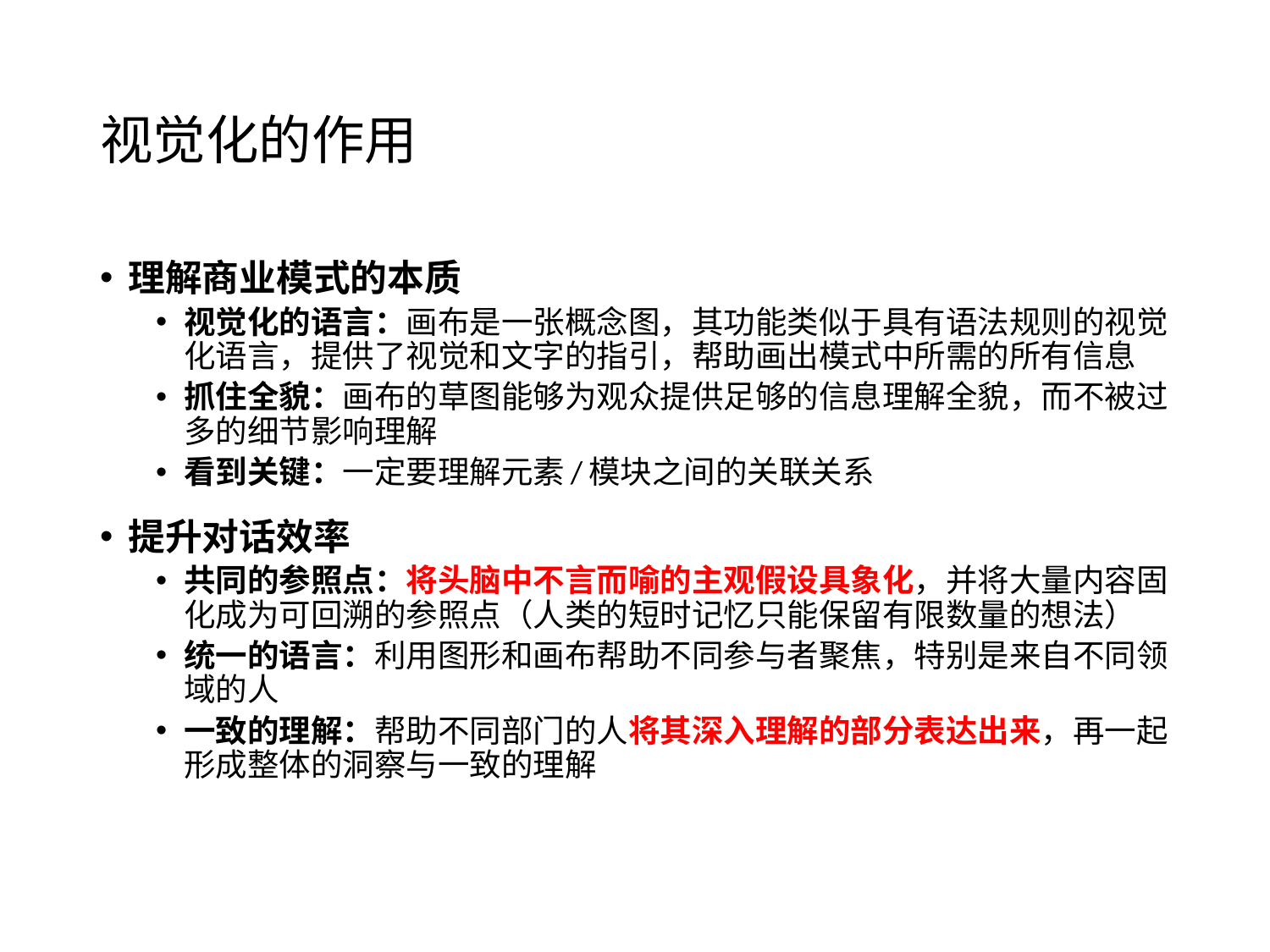

# 视觉化的作用
理解商业模式的本质
视觉化的语言：画布是一张概念图，其功能类似于具有语法规则的视觉化语言，提供了视觉和文字的指引，帮助画出模式中所需的所有信息
抓住全貌：画布的草图能够为观众提供足够的信息理解全貌，而不被过多的细节影响理解
看到关键：一定要理解元素/模块之间的关联关系

提升对话效率
共同的参照点：将头脑中不言而喻的主观假设具象化，并将大量内容固化成为可回溯的参照点（人类的短时记忆只能保留有限数量的想法）
统一的语言：利用图形和画布帮助不同参与者聚焦，特别是来自不同领域的人
一致的理解：帮助不同部门的人将其深入理解的部分表达出来，再一起形成整体的洞察与一致的理解